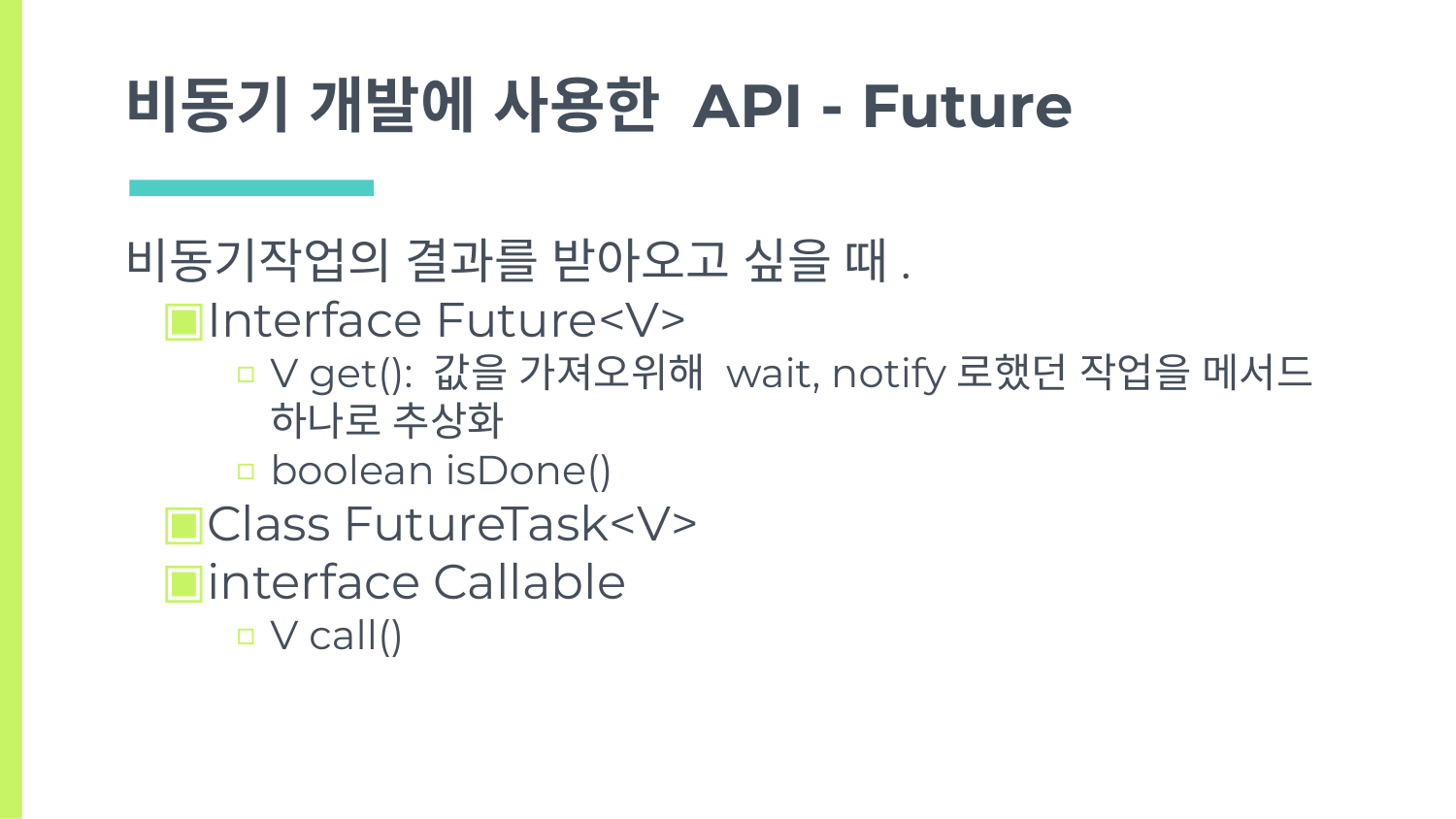

# 비동기 개발에 사용한 API - Future
비동기작업의 결과를 받아오고 싶을 때.
Interface Future<V>
V get(): 값을 가져오위해 wait, notify로했던 작업을 메서드 하나로 추상화
boolean isDone()
Class FutureTask<V>
interface Callable
V call()